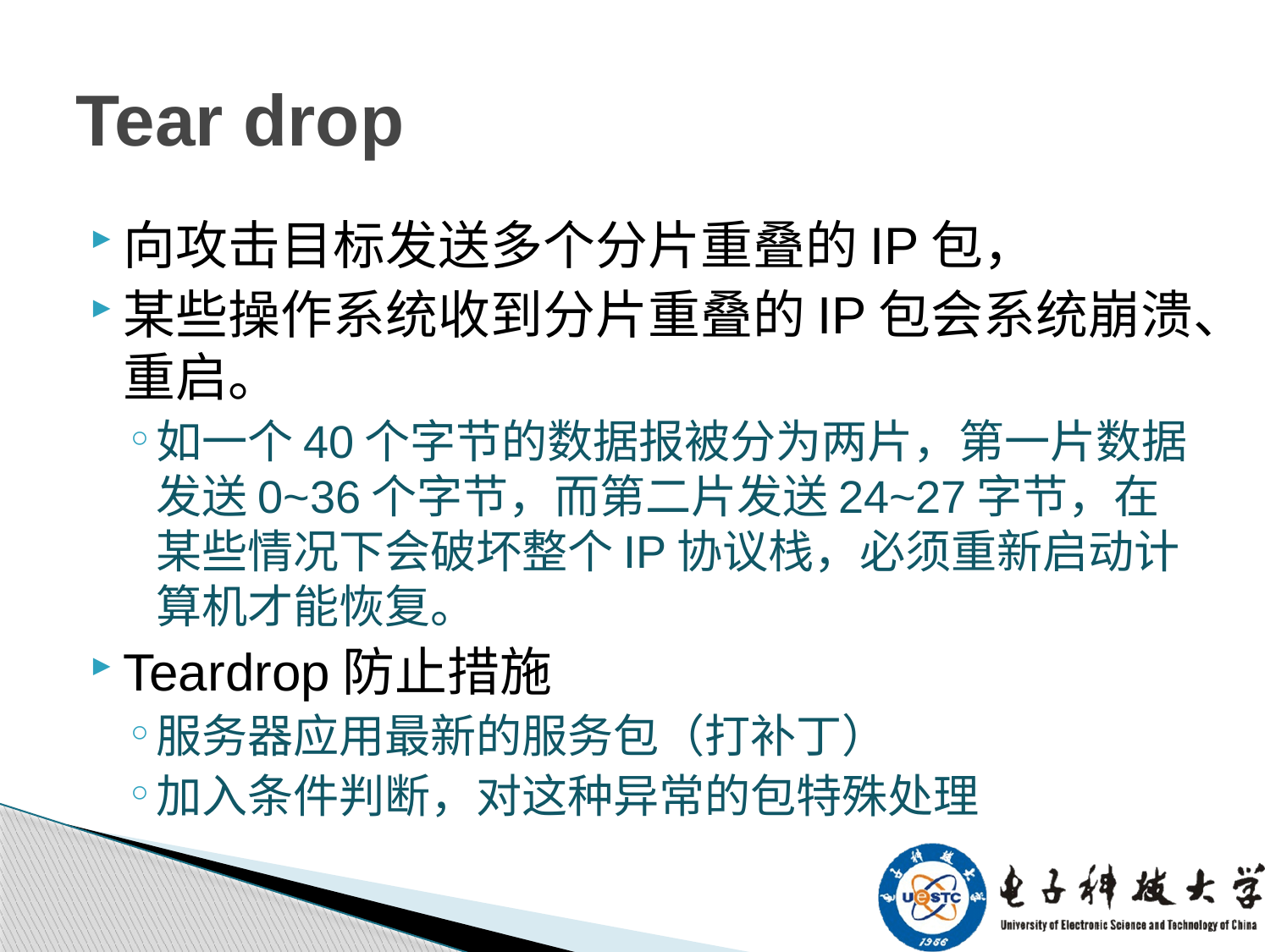

# Tear drop
向攻击目标发送多个分片重叠的IP包，
某些操作系统收到分片重叠的IP包会系统崩溃、重启。
如一个40个字节的数据报被分为两片，第一片数据发送0~36个字节，而第二片发送24~27字节，在某些情况下会破坏整个IP协议栈，必须重新启动计算机才能恢复。
Teardrop防止措施
服务器应用最新的服务包（打补丁）
加入条件判断，对这种异常的包特殊处理
147